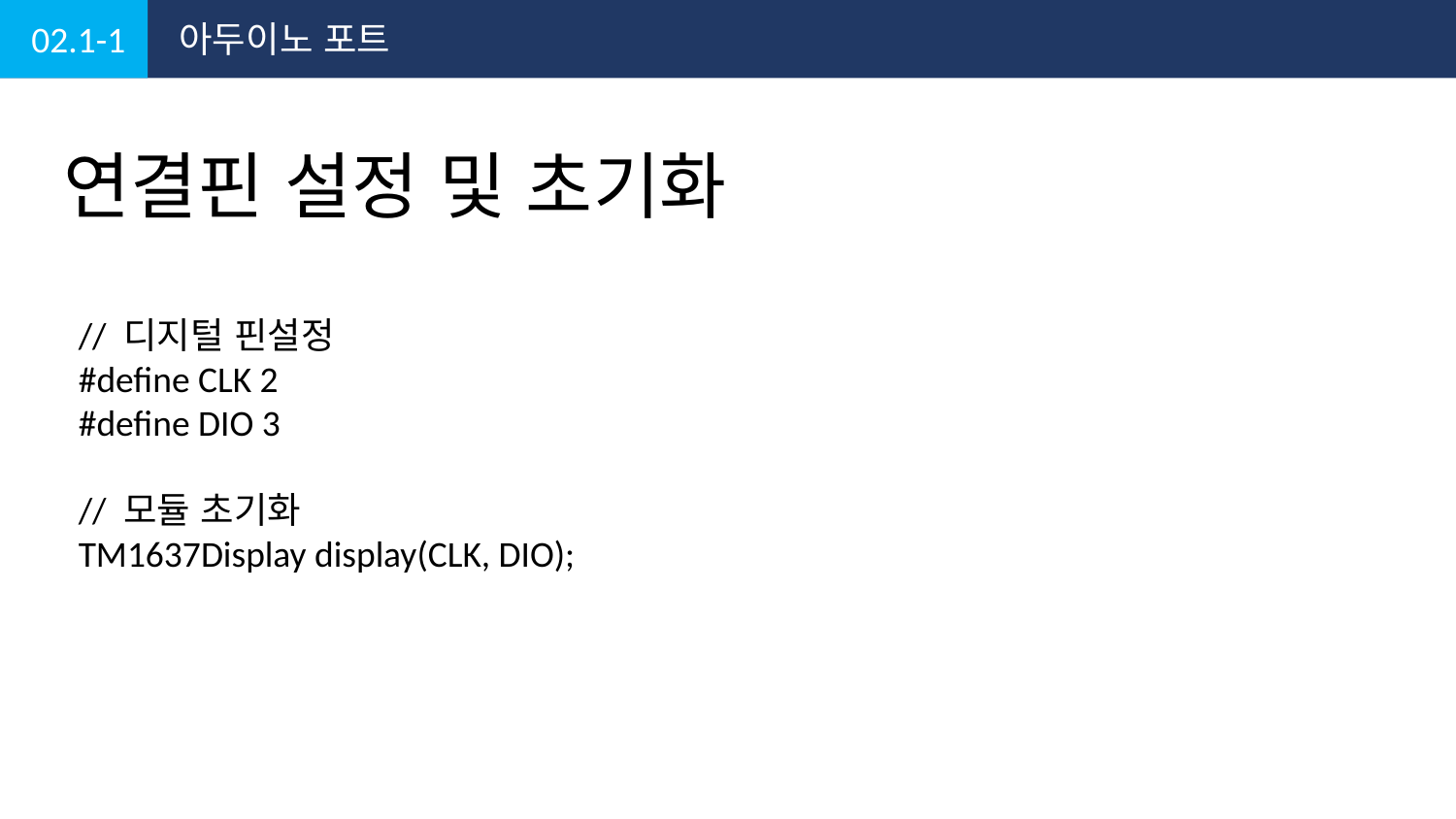

02.1-1
아두이노 포트
연결핀 설정 및 초기화
// 디지털 핀설정
#define CLK 2
#define DIO 3

// 모듈 초기화
TM1637Display display(CLK, DIO);